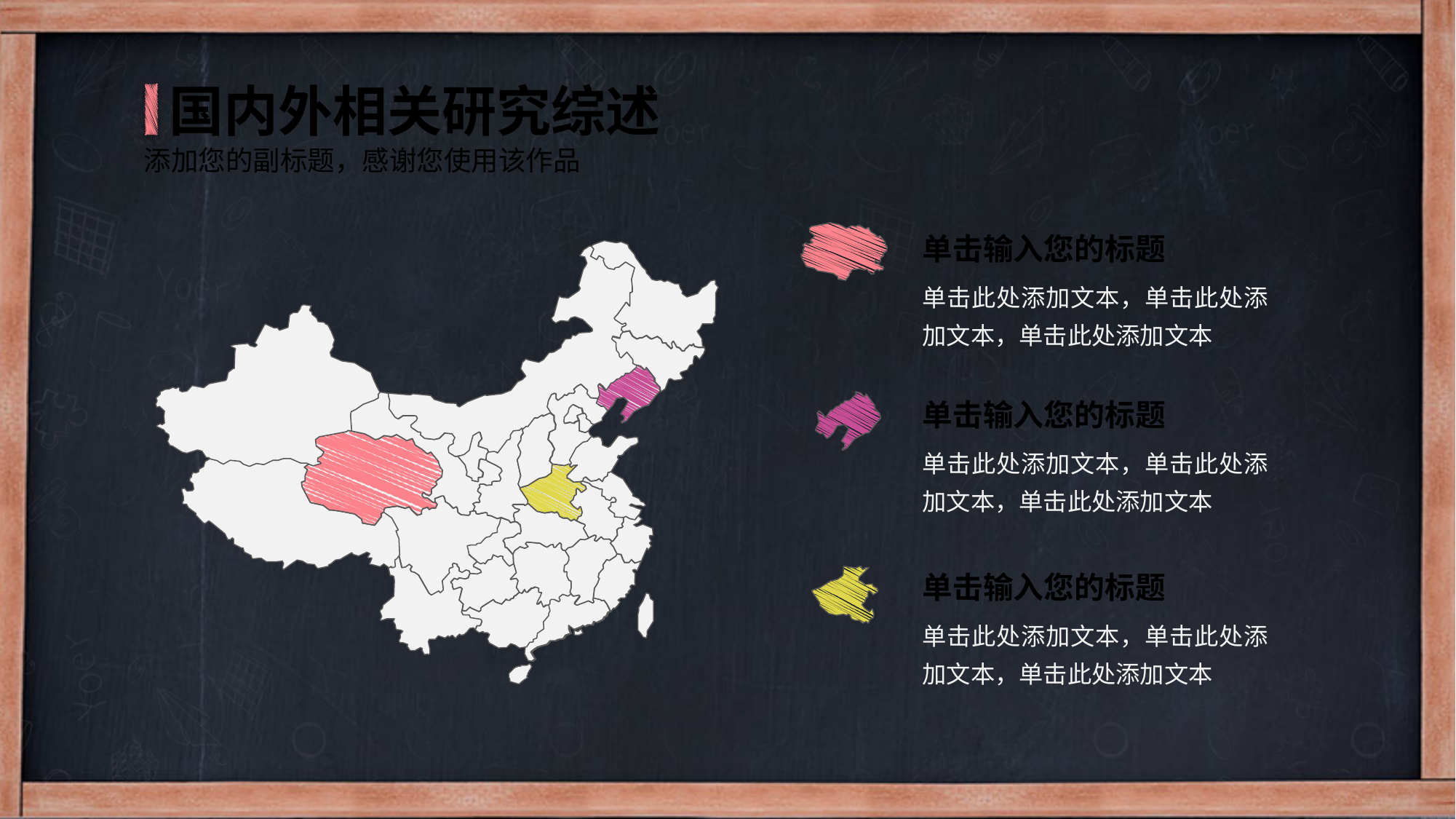

国内外相关研究综述

添加您的副标题，感谢您使用该作品

单击输入您的标题

单击此处添加文本，单击此处添加文本，单击此处添加文本
单击输入您的标题

单击此处添加文本，单击此处添加文本，单击此处添加文本
单击输入您的标题

单击此处添加文本，单击此处添加文本，单击此处添加文本